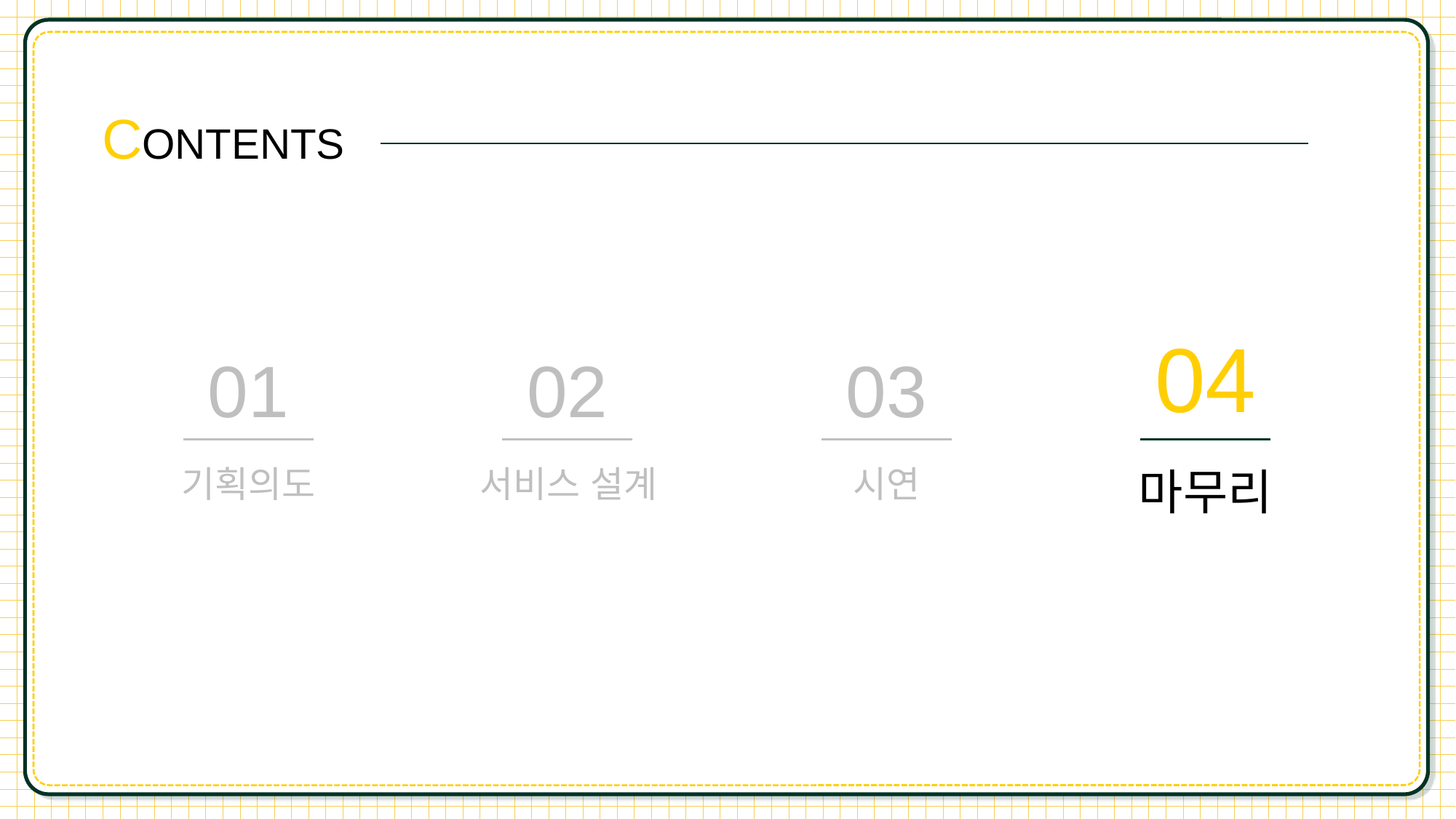

CONTENTS
04
마무리
01
기획의도
02
03
서비스 설계
시연